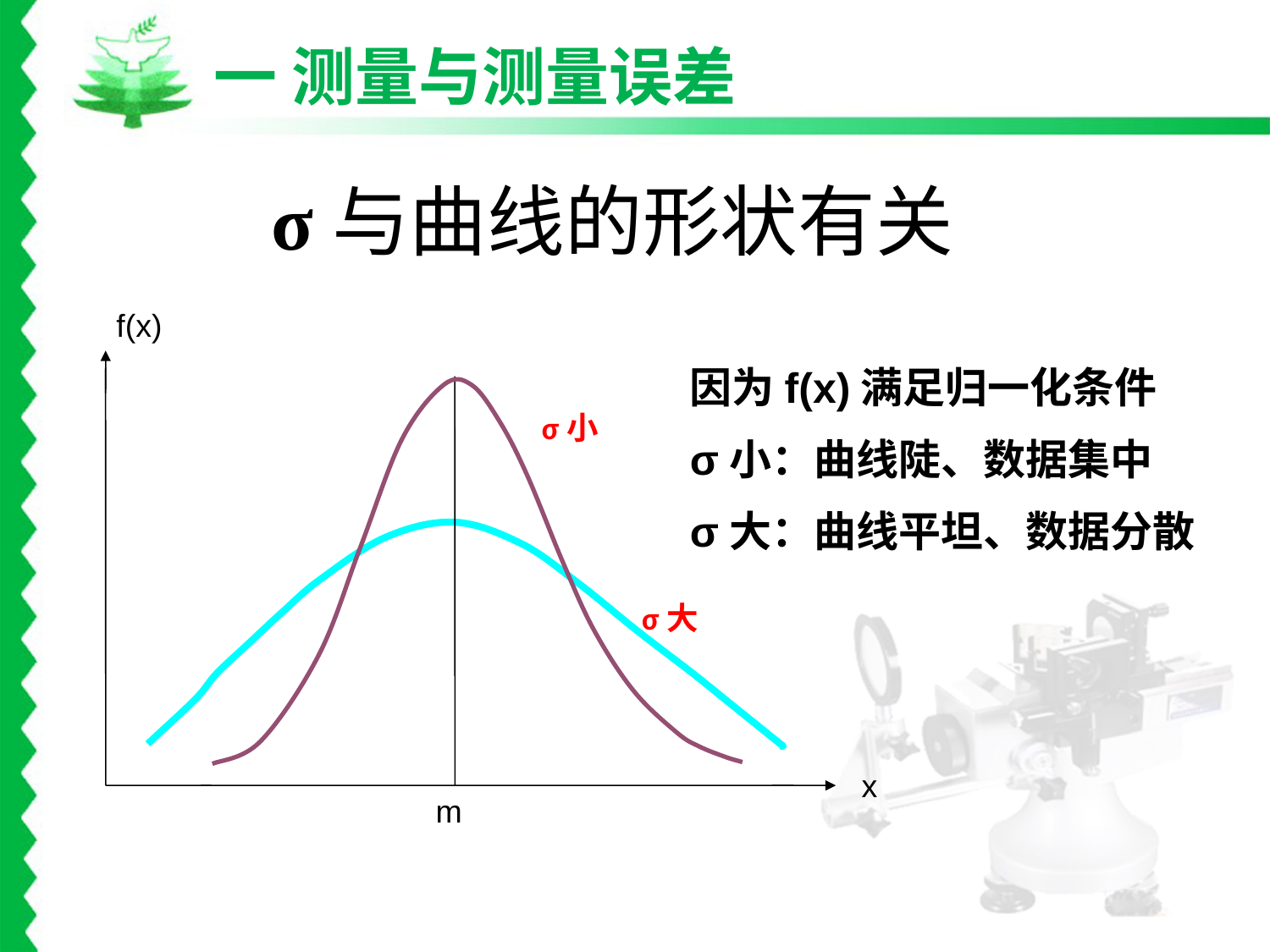

一 测量与测量误差
σ与曲线的形状有关
f(x)

x
m

因为f(x)满足归一化条件
σ小：曲线陡、数据集中
σ大：曲线平坦、数据分散
σ小
σ大